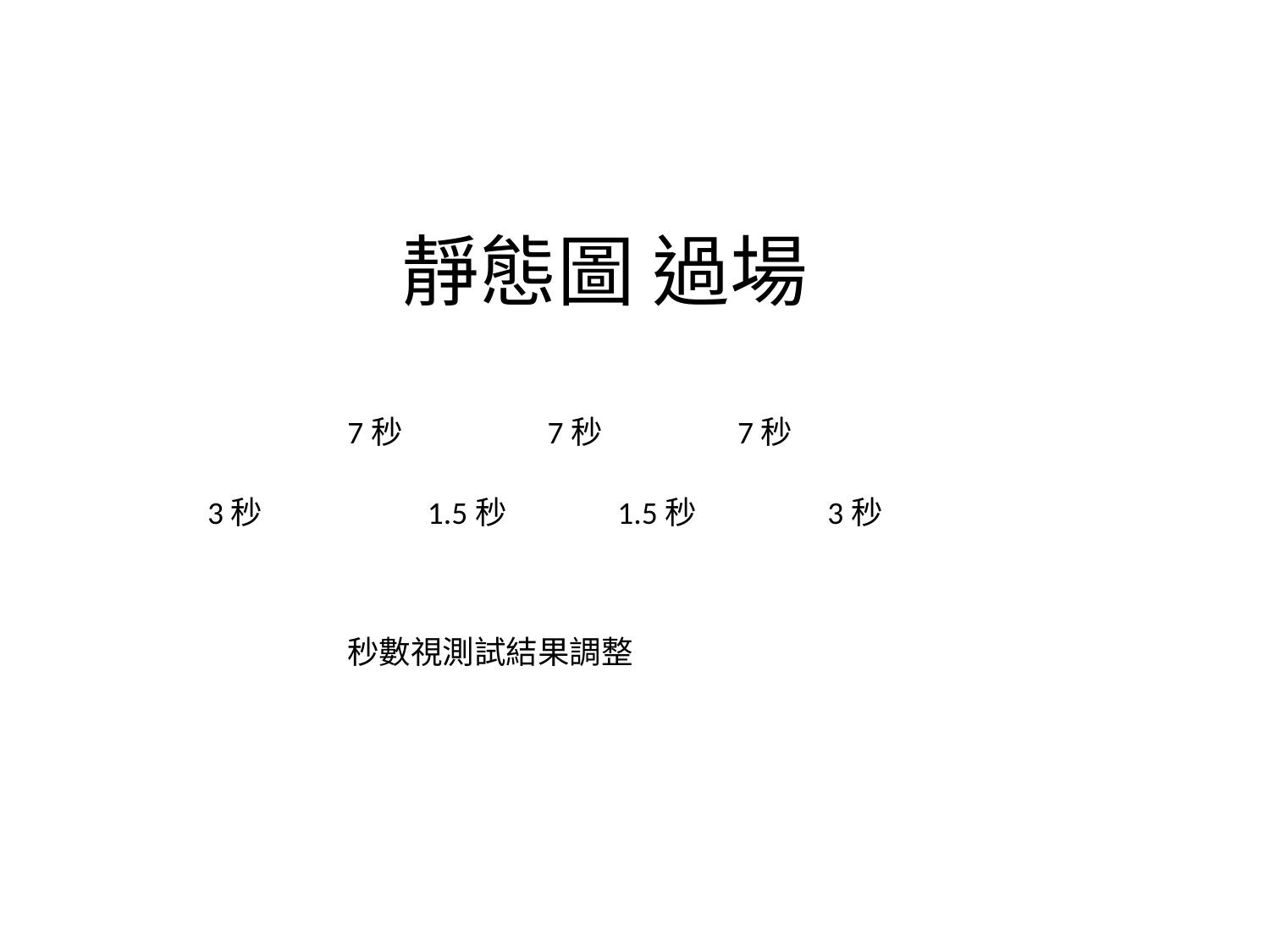

靜態圖 過場
7秒
7秒
7秒
3秒
1.5秒
1.5秒
3秒
秒數視測試結果調整